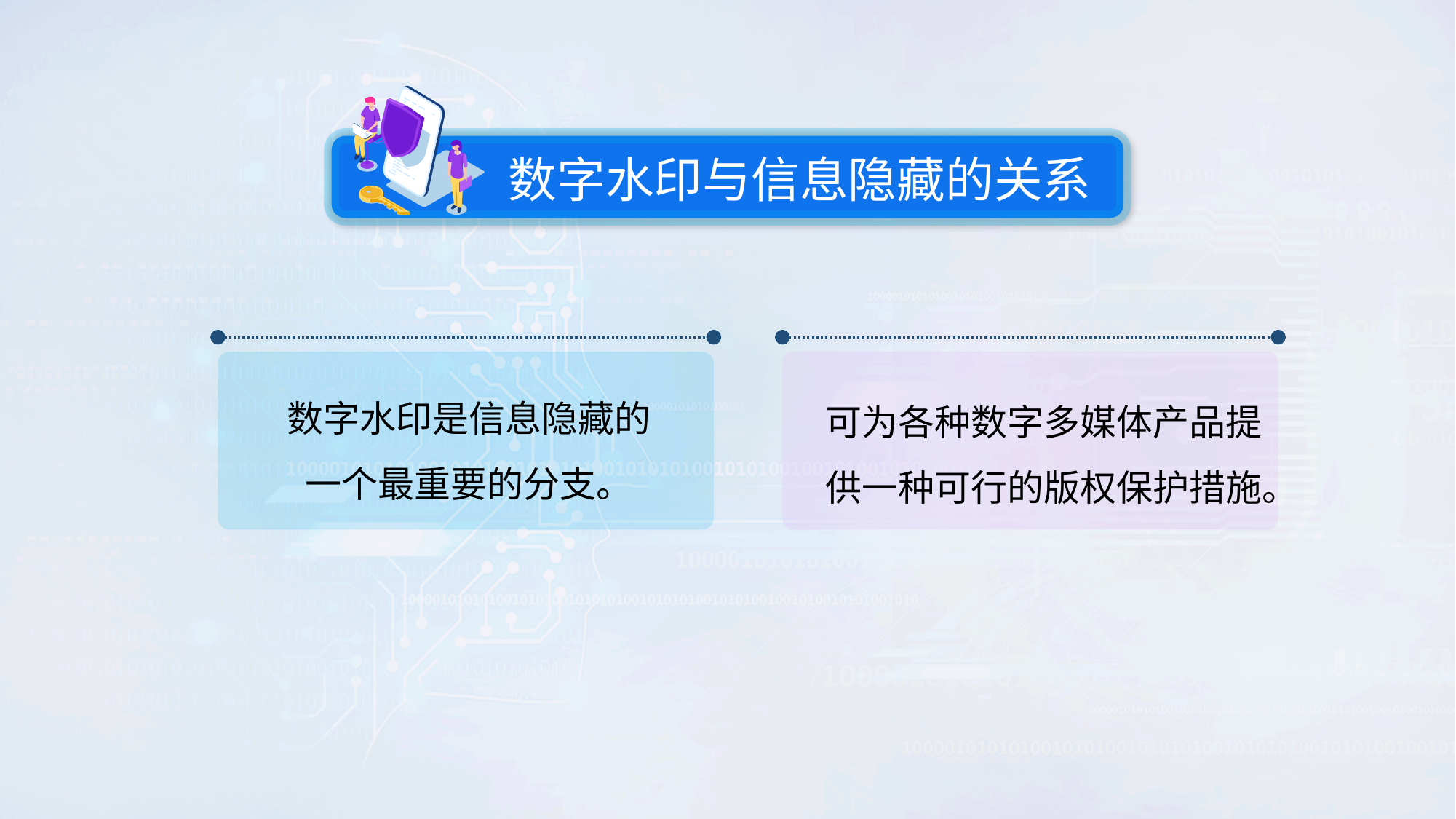

数字水印与信息隐藏的关系

数字水印是信息隐藏的
一个最重要的分支。
可为各种数字多媒体产品提供一种可行的版权保护措施。